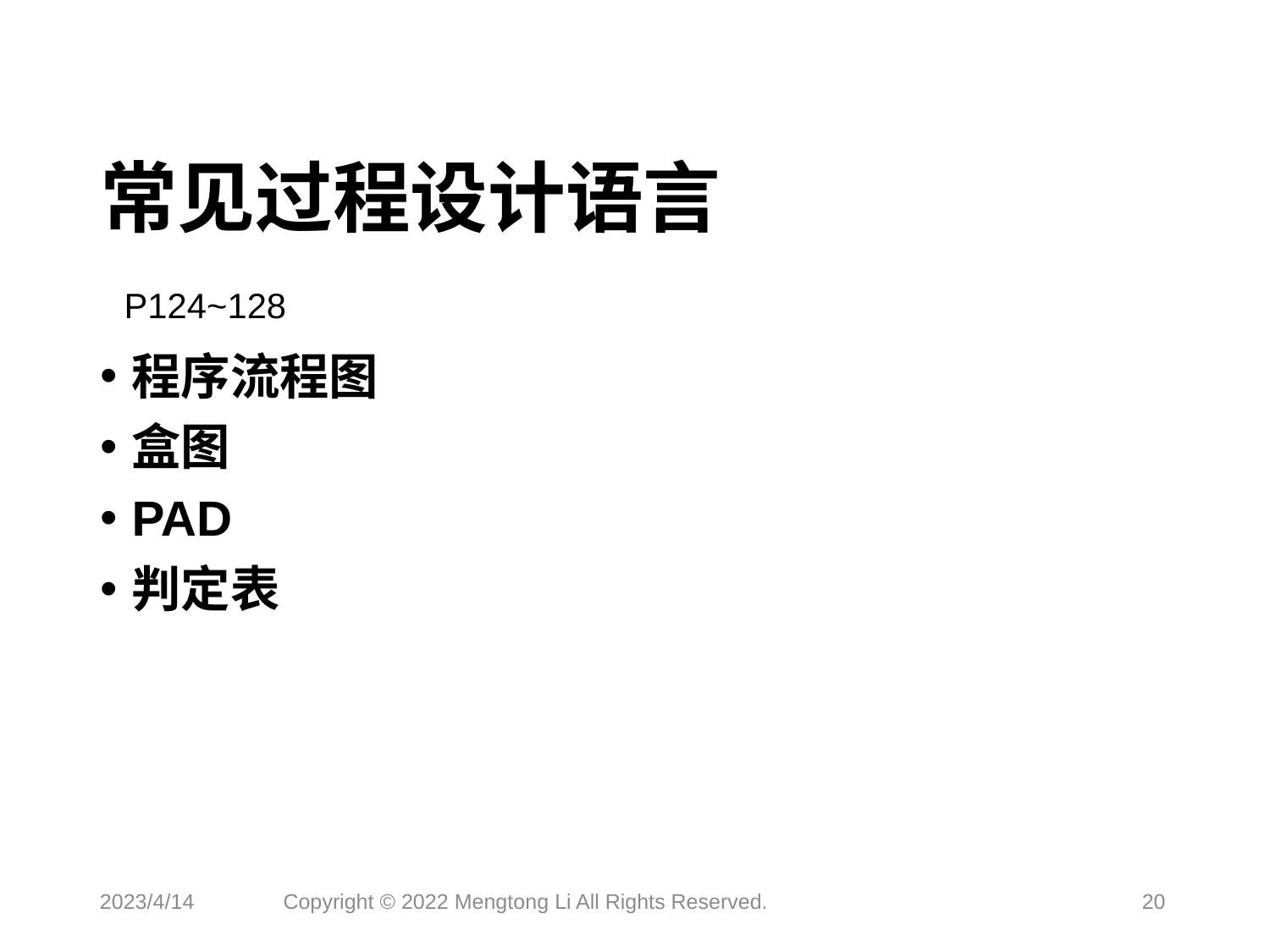

# 常见过程设计语言
P124~128
程序流程图
盒图
PAD
判定表
2023/4/14
Copyright © 2022 Mengtong Li All Rights Reserved.
20